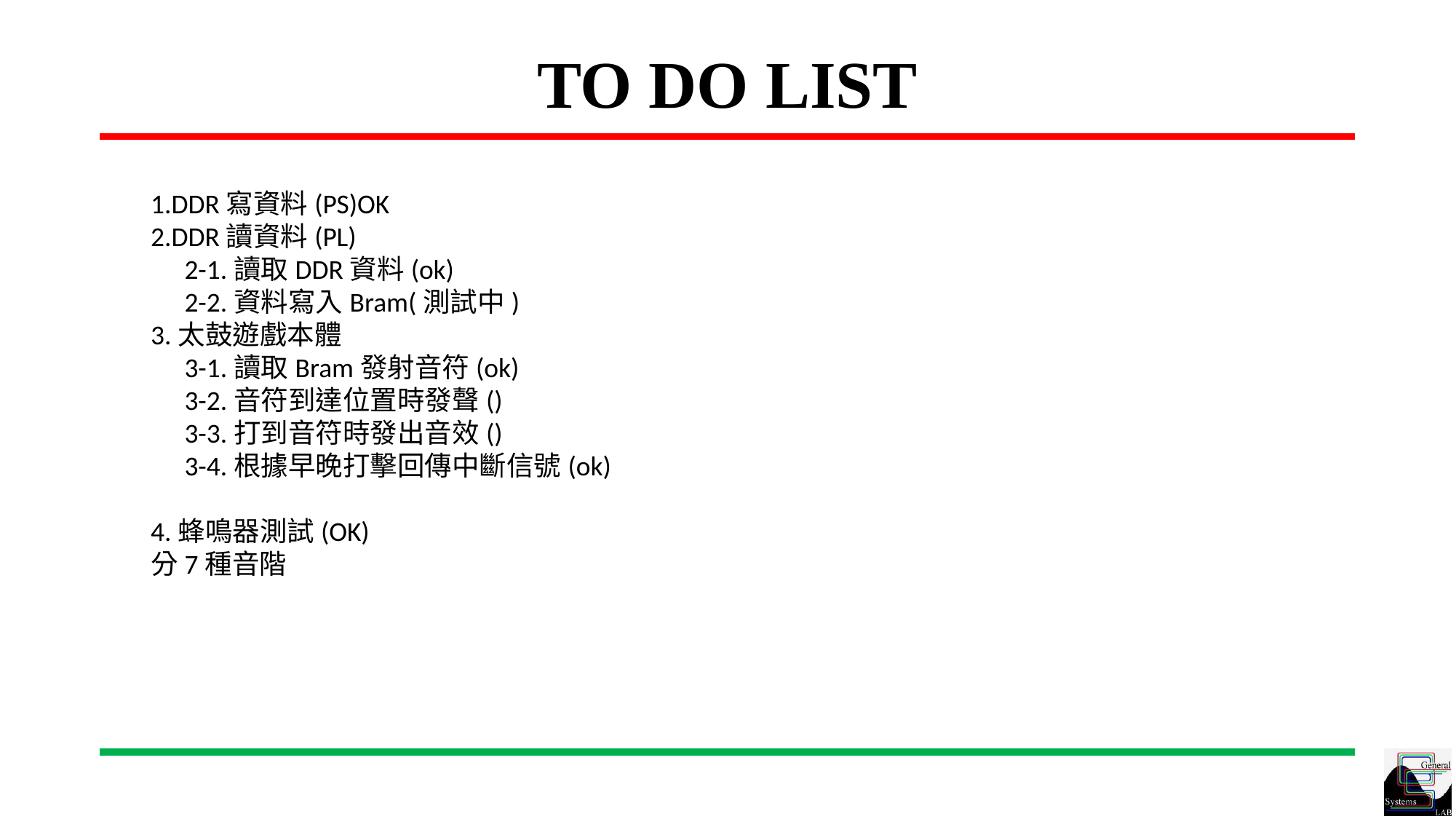

# TO DO LIST
1.DDR寫資料(PS)OK
2.DDR讀資料(PL)
　2-1.讀取DDR資料(ok)
　2-2.資料寫入Bram(測試中)
3.太鼓遊戲本體
　3-1.讀取Bram發射音符(ok)
　3-2.音符到達位置時發聲()
　3-3.打到音符時發出音效()
　3-4.根據早晚打擊回傳中斷信號(ok)

4.蜂鳴器測試(OK)
分7種音階